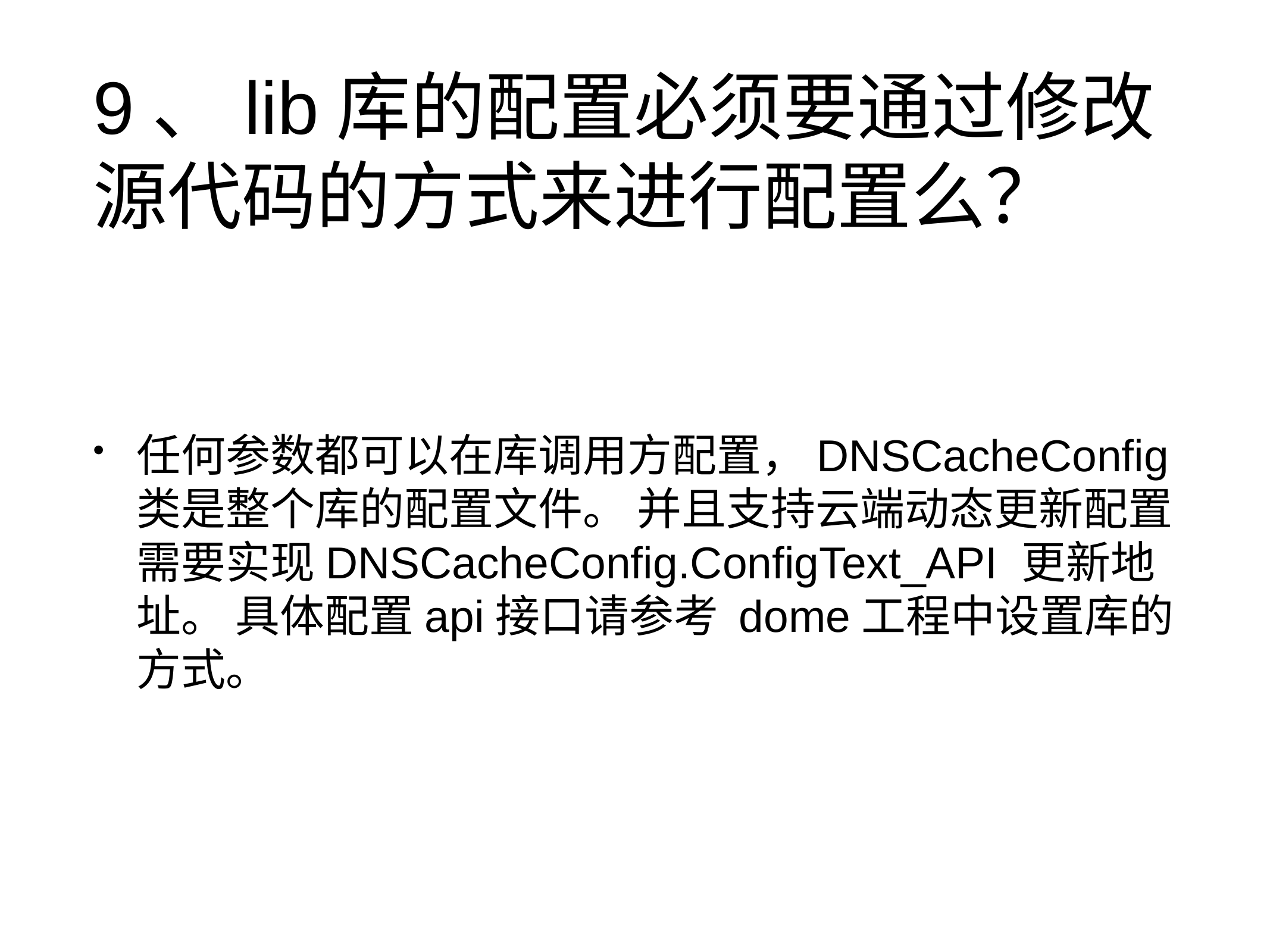

# 9、lib库的配置必须要通过修改源代码的方式来进行配置么？
任何参数都可以在库调用方配置，DNSCacheConfig 类是整个库的配置文件。 并且支持云端动态更新配置 需要实现DNSCacheConfig.ConfigText_API 更新地址。 具体配置api接口请参考 dome工程中设置库的方式。